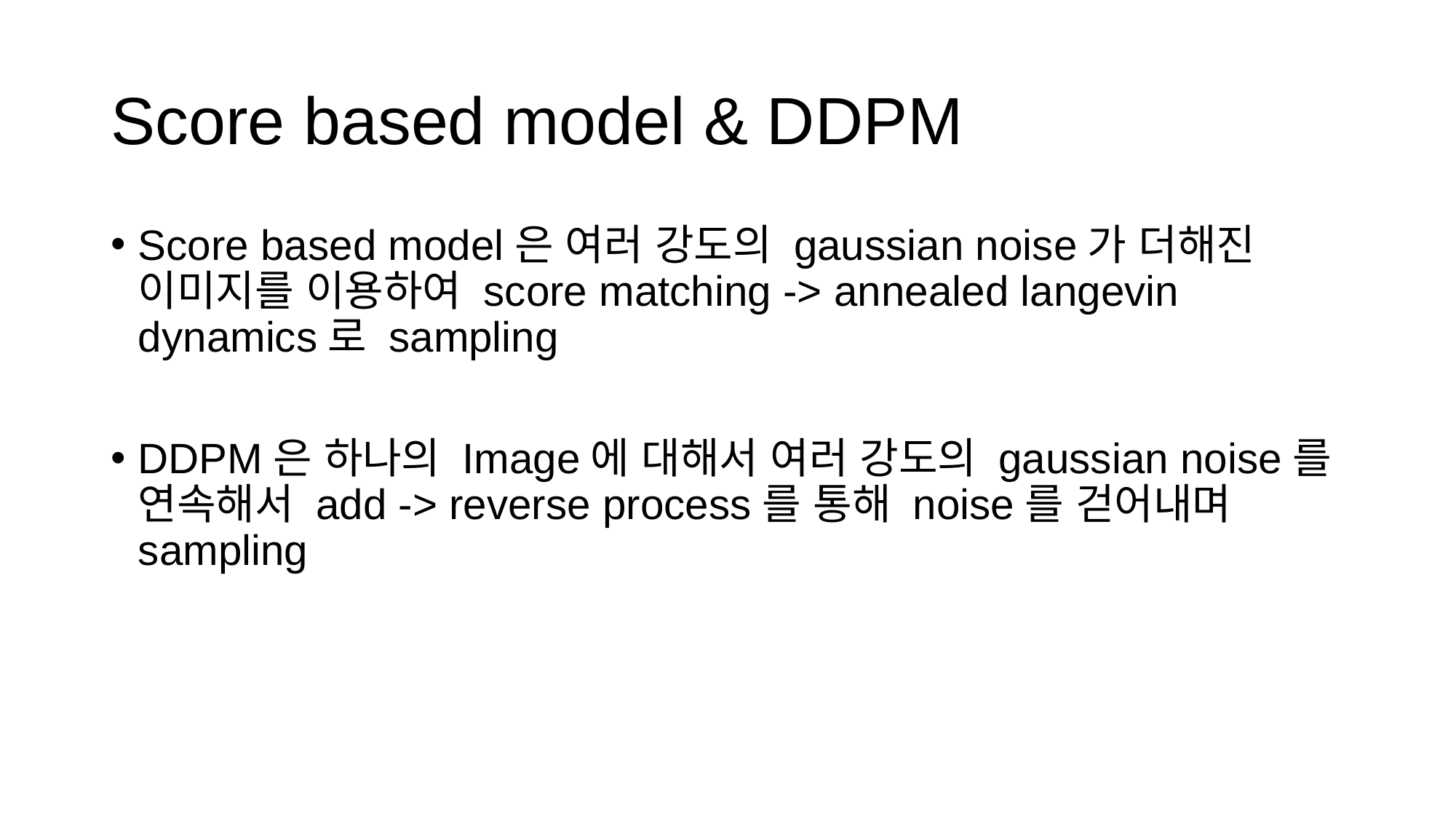

# Score based model & DDPM
Score based model은 여러 강도의 gaussian noise가 더해진 이미지를 이용하여 score matching -> annealed langevin dynamics로 sampling

DDPM은 하나의 Image에 대해서 여러 강도의 gaussian noise를 연속해서 add -> reverse process를 통해 noise를 걷어내며 sampling